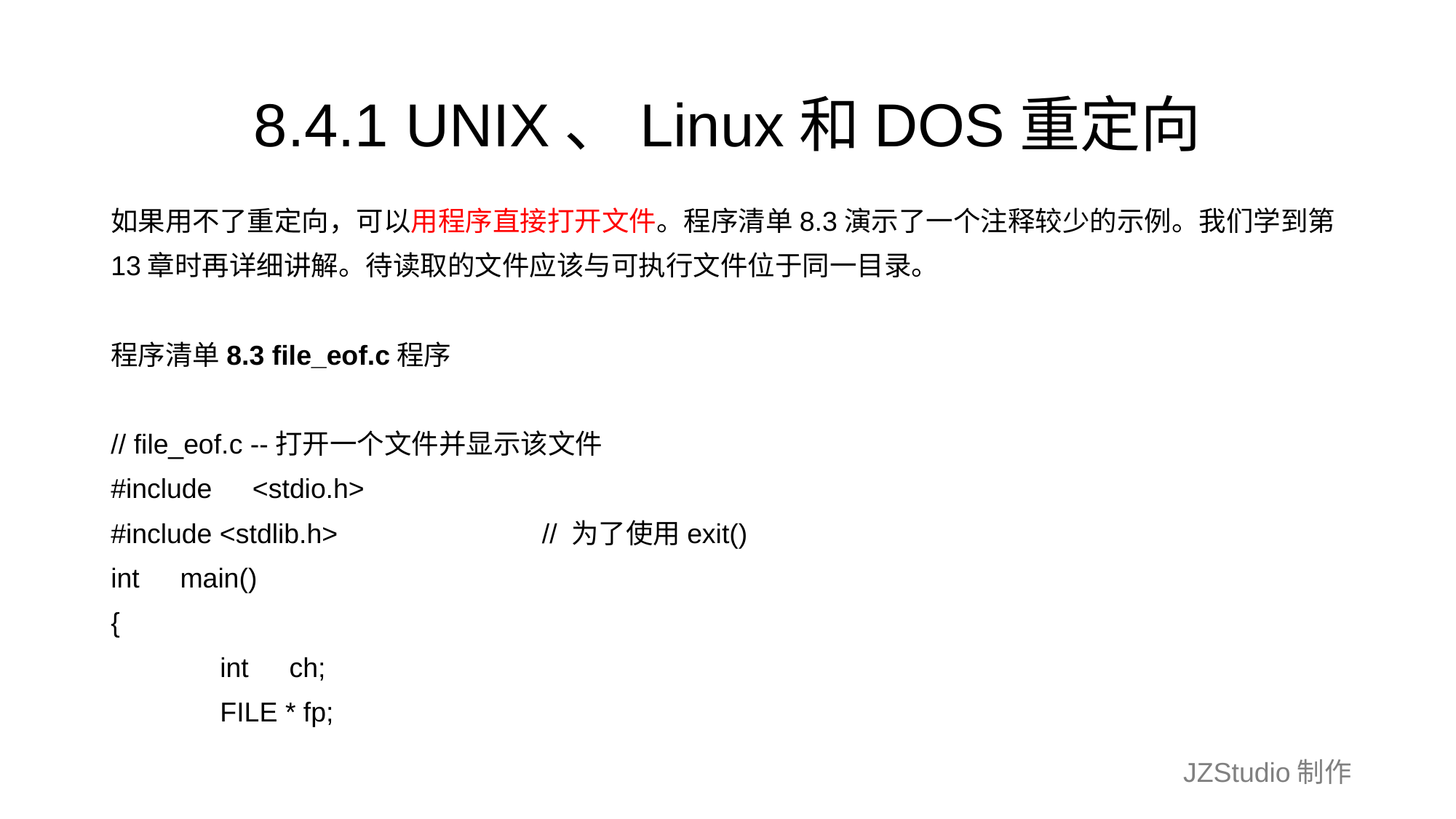

# 8.4.1 UNIX、Linux和DOS重定向
如果用不了重定向，可以用程序直接打开文件。程序清单8.3演示了一个注释较少的示例。我们学到第
13章时再详细讲解。待读取的文件应该与可执行文件位于同一目录。

程序清单8.3 file_eof.c程序

// file_eof.c --打开一个文件并显示该文件
#include　<stdio.h>
#include <stdlib.h>　　　　　　　// 为了使用exit()
int　main()
{
	int　ch;
	FILE * fp;